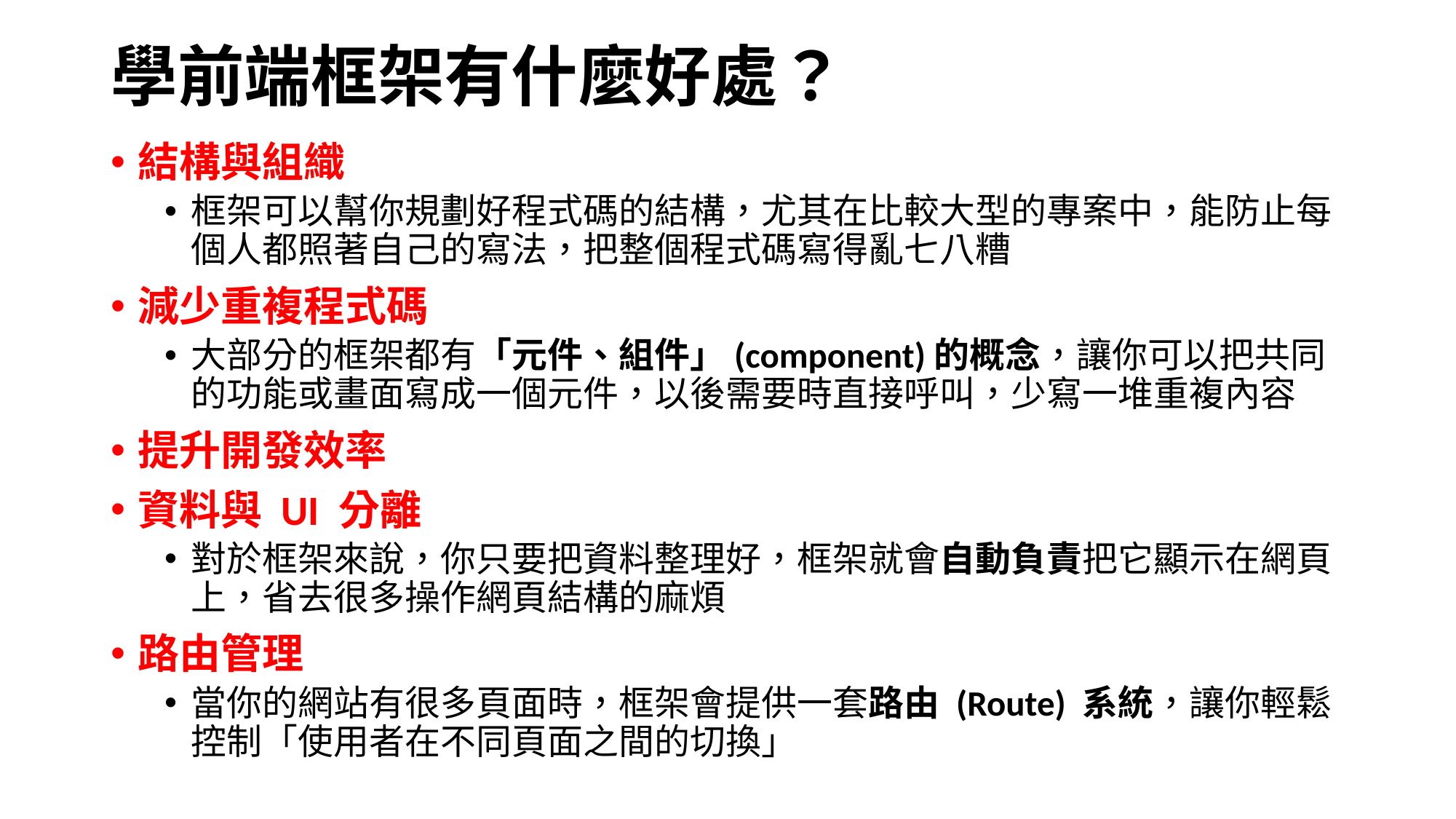

# 學前端框架有什麼好處？
結構與組織
框架可以幫你規劃好程式碼的結構，尤其在比較大型的專案中，能防止每個人都照著自己的寫法，把整個程式碼寫得亂七八糟
減少重複程式碼
大部分的框架都有「元件、組件」(component)的概念，讓你可以把共同的功能或畫面寫成一個元件，以後需要時直接呼叫，少寫一堆重複內容
提升開發效率
資料與 UI 分離
對於框架來說，你只要把資料整理好，框架就會自動負責把它顯示在網頁上，省去很多操作網頁結構的麻煩
路由管理
當你的網站有很多頁面時，框架會提供一套路由 (Route) 系統，讓你輕鬆控制「使用者在不同頁面之間的切換」